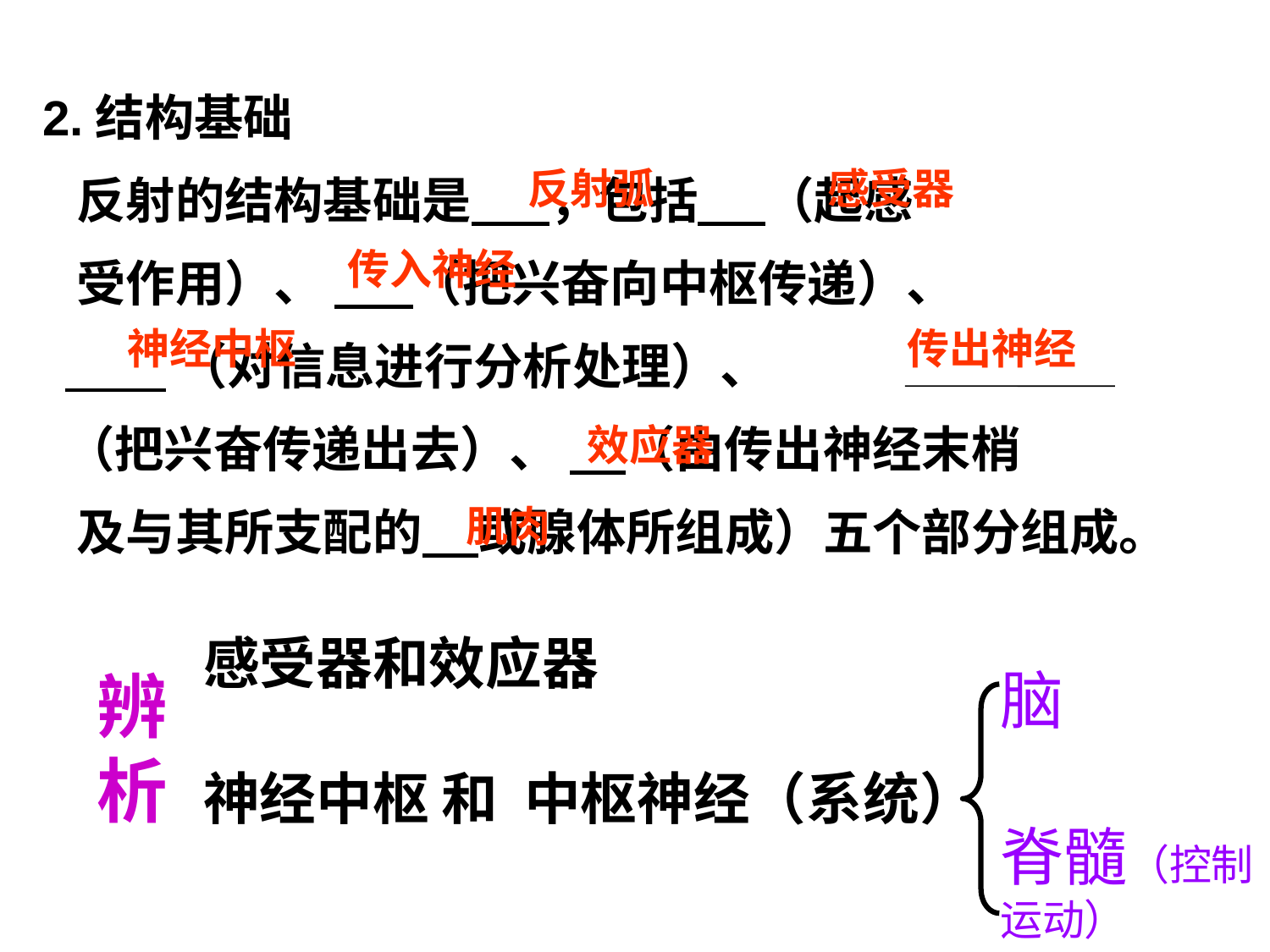

2.结构基础
  反射的结构基础是       ，包括      （起感
  受作用）、        （把兴奋向中枢传递）、
           （对信息进行分析处理）、
 （把兴奋传递出去）、      （由传出神经末梢
  及与其所支配的     或腺体所组成）五个部分组成。

反射弧
感受器
传入神经
神经中枢
传出神经

效应器
肌肉
感受器和效应器

神经中枢 和  中枢神经（系统）
脑
辨析

脊髓（控制运动）